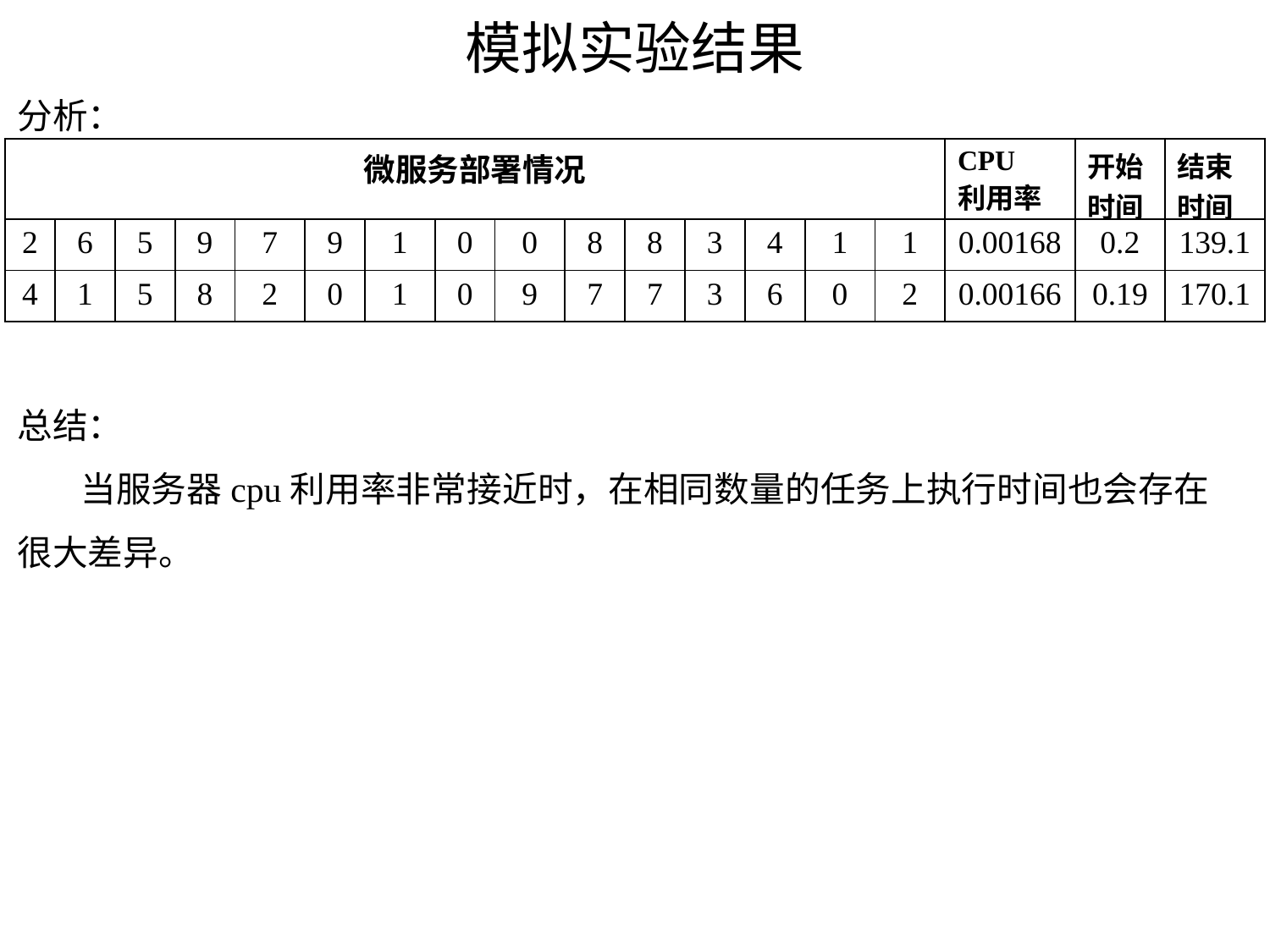

模拟实验结果
分析：

| 微服务部署情况 |  |  |  |  |  |  |  |  |  |  |  |  |  |  | CPU 利用率 | 开始时间 | 结束时间 |
| --- | --- | --- | --- | --- | --- | --- | --- | --- | --- | --- | --- | --- | --- | --- | --- | --- | --- |
| 2 | 6 | 5 | 9 | 7 | 9 | 1 | 0 | 0 | 8 | 8 | 3 | 4 | 1 | 1 | 0.00168 | 0.2 | 139.1 |
| 4 | 1 | 5 | 8 | 2 | 0 | 1 | 0 | 9 | 7 | 7 | 3 | 6 | 0 | 2 | 0.00166 | 0.19 | 170.1 |
总结：
       当服务器cpu利用率非常接近时，在相同数量的任务上执行时间也会存在很大差异。